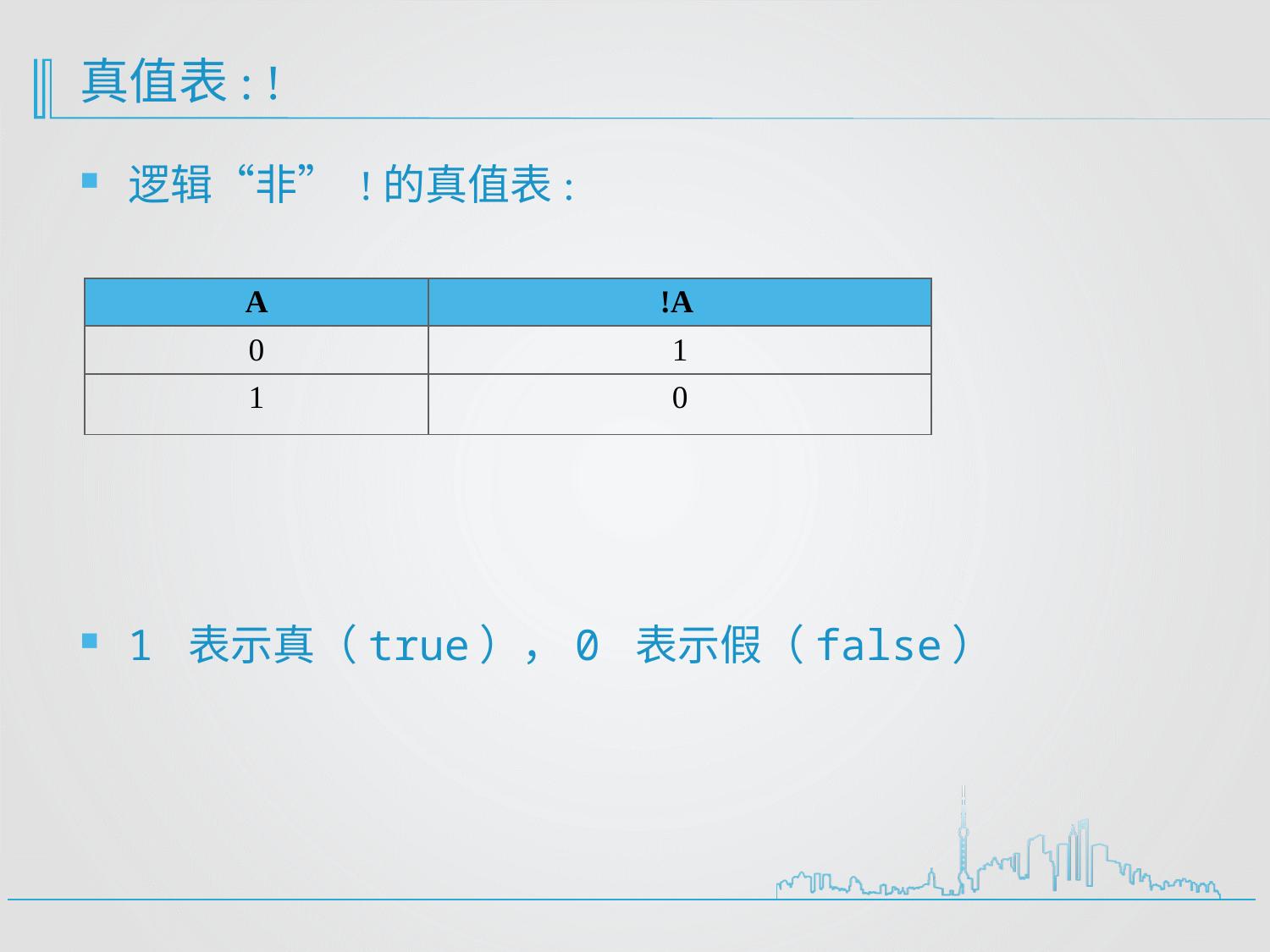

# 真值表: !
逻辑“非” !的真值表:
| A | !A |
| --- | --- |
| 0 | 1 |
| 1 | 0 |
1 表示真（true），0 表示假（false）